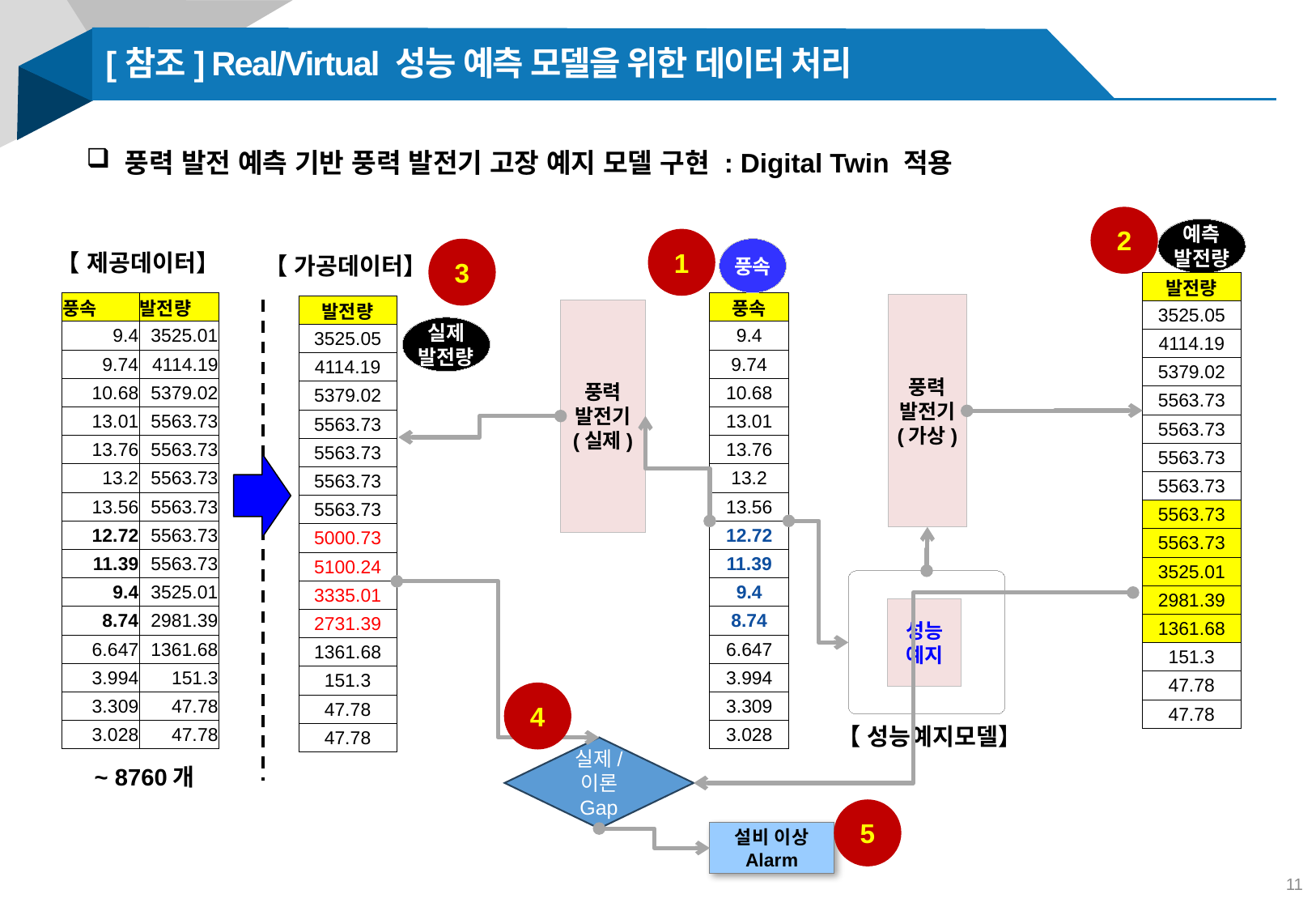

[참조] Real/Virtual 성능 예측 모델을 위한 데이터 처리
 풍력 발전 예측 기반 풍력 발전기 고장 예지 모델 구현 : Digital Twin 적용
2
예측
발전량
1
풍속
3
【 제공데이터】
【 가공데이터】
| 발전량 |
| --- |
| 3525.05 |
| 4114.19 |
| 5379.02 |
| 5563.73 |
| 5563.73 |
| 5563.73 |
| 5563.73 |
| 5563.73 |
| 5563.73 |
| 3525.01 |
| 2981.39 |
| 1361.68 |
| 151.3 |
| 47.78 |
| 47.78 |
| 풍속 | 발전량 |
| --- | --- |
| 9.4 | 3525.01 |
| 9.74 | 4114.19 |
| 10.68 | 5379.02 |
| 13.01 | 5563.73 |
| 13.76 | 5563.73 |
| 13.2 | 5563.73 |
| 13.56 | 5563.73 |
| 12.72 | 5563.73 |
| 11.39 | 5563.73 |
| 9.4 | 3525.01 |
| 8.74 | 2981.39 |
| 6.647 | 1361.68 |
| 3.994 | 151.3 |
| 3.309 | 47.78 |
| 3.028 | 47.78 |
| 풍속 |
| --- |
| 9.4 |
| 9.74 |
| 10.68 |
| 13.01 |
| 13.76 |
| 13.2 |
| 13.56 |
| 12.72 |
| 11.39 |
| 9.4 |
| 8.74 |
| 6.647 |
| 3.994 |
| 3.309 |
| 3.028 |
풍력
발전기
(가상)
| 발전량 |
| --- |
| 3525.05 |
| 4114.19 |
| 5379.02 |
| 5563.73 |
| 5563.73 |
| 5563.73 |
| 5563.73 |
| 5000.73 |
| 5100.24 |
| 3335.01 |
| 2731.39 |
| 1361.68 |
| 151.3 |
| 47.78 |
| 47.78 |
풍력
발전기
(실제)
실제
발전량

성능
예지
4
【 성능예지모델】
실제/
이론
Gap
~ 8760개
5
설비 이상 Alarm
11